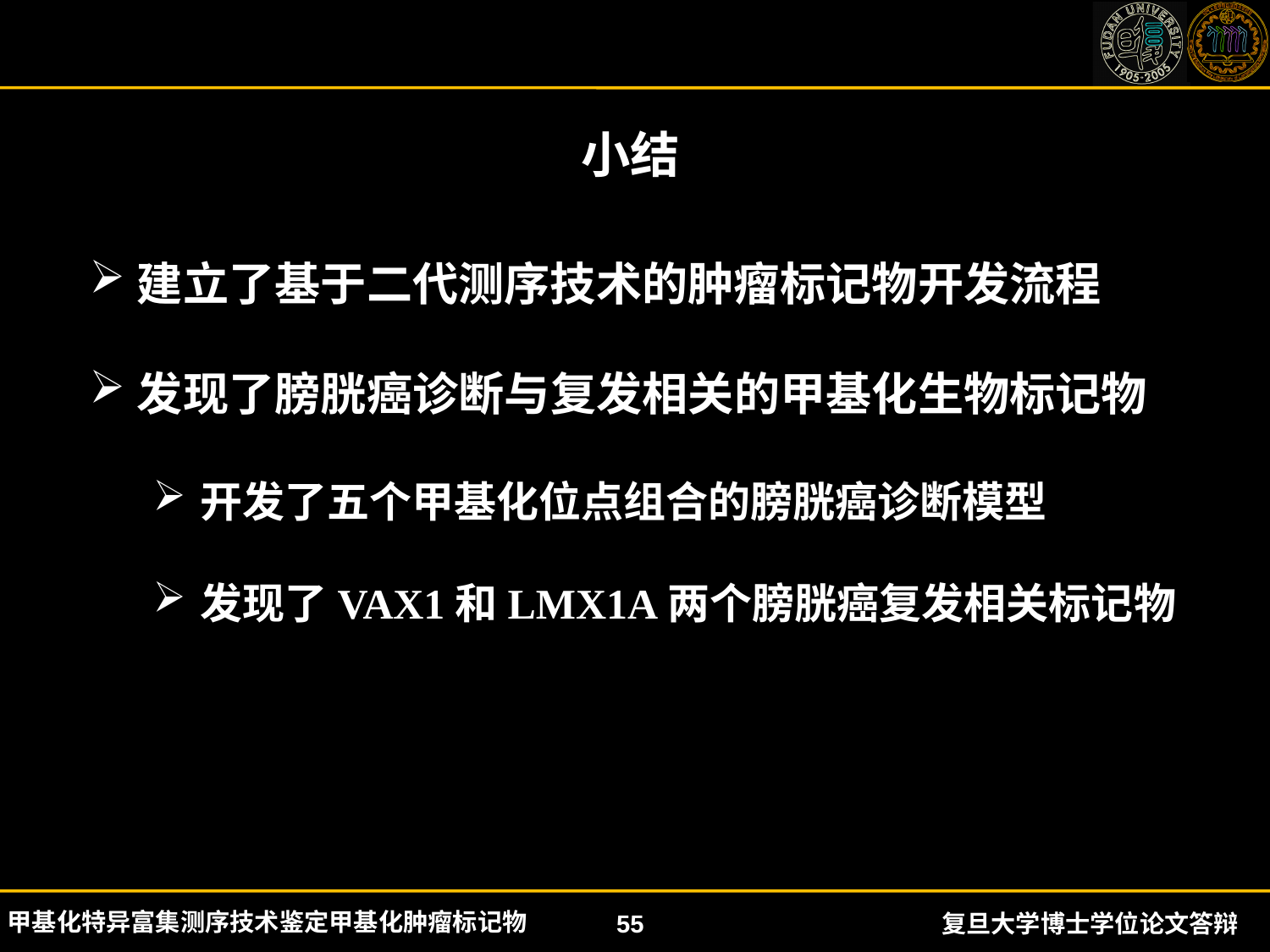

小结
建立了基于二代测序技术的肿瘤标记物开发流程

发现了膀胱癌诊断与复发相关的甲基化生物标记物

开发了五个甲基化位点组合的膀胱癌诊断模型

发现了VAX1和LMX1A两个膀胱癌复发相关标记物
 甲基化特异富集测序技术鉴定甲基化肿瘤标记物
55
复旦大学博士学位论文答辩